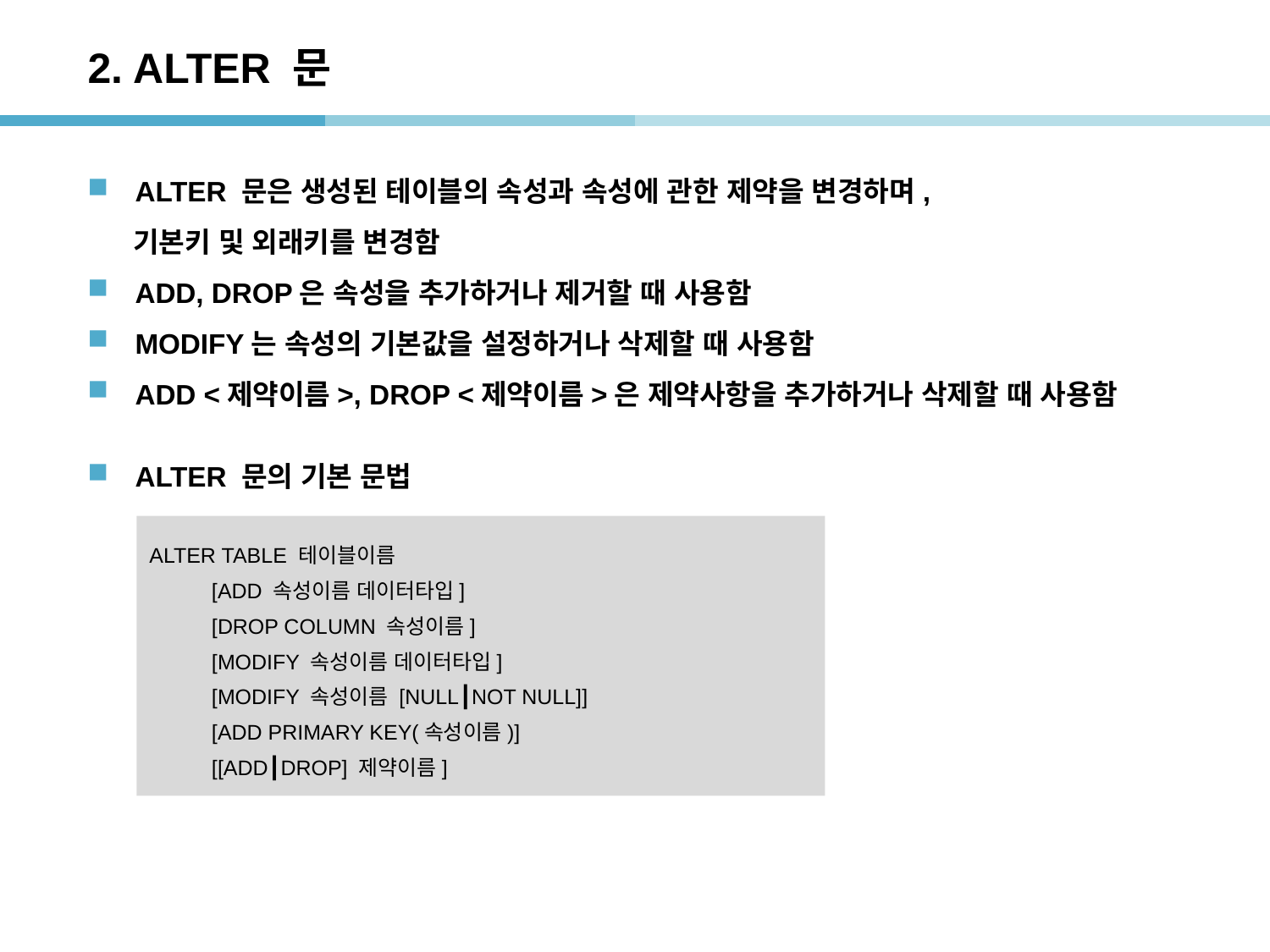

# 2. ALTER 문
ALTER 문은 생성된 테이블의 속성과 속성에 관한 제약을 변경하며,
     기본키 및 외래키를 변경함
ADD, DROP은 속성을 추가하거나 제거할 때 사용함
MODIFY는 속성의 기본값을 설정하거나 삭제할 때 사용함
ADD <제약이름>, DROP <제약이름>은 제약사항을 추가하거나 삭제할 때 사용함

ALTER 문의 기본 문법
ALTER TABLE 테이블이름
[ADD 속성이름 데이터타입]
	[DROP COLUMN 속성이름]
	[MODIFY 속성이름 데이터타입]
	[MODIFY 속성이름 [NULL┃NOT NULL]]
	[ADD PRIMARY KEY(속성이름)]
	[[ADD┃DROP] 제약이름]